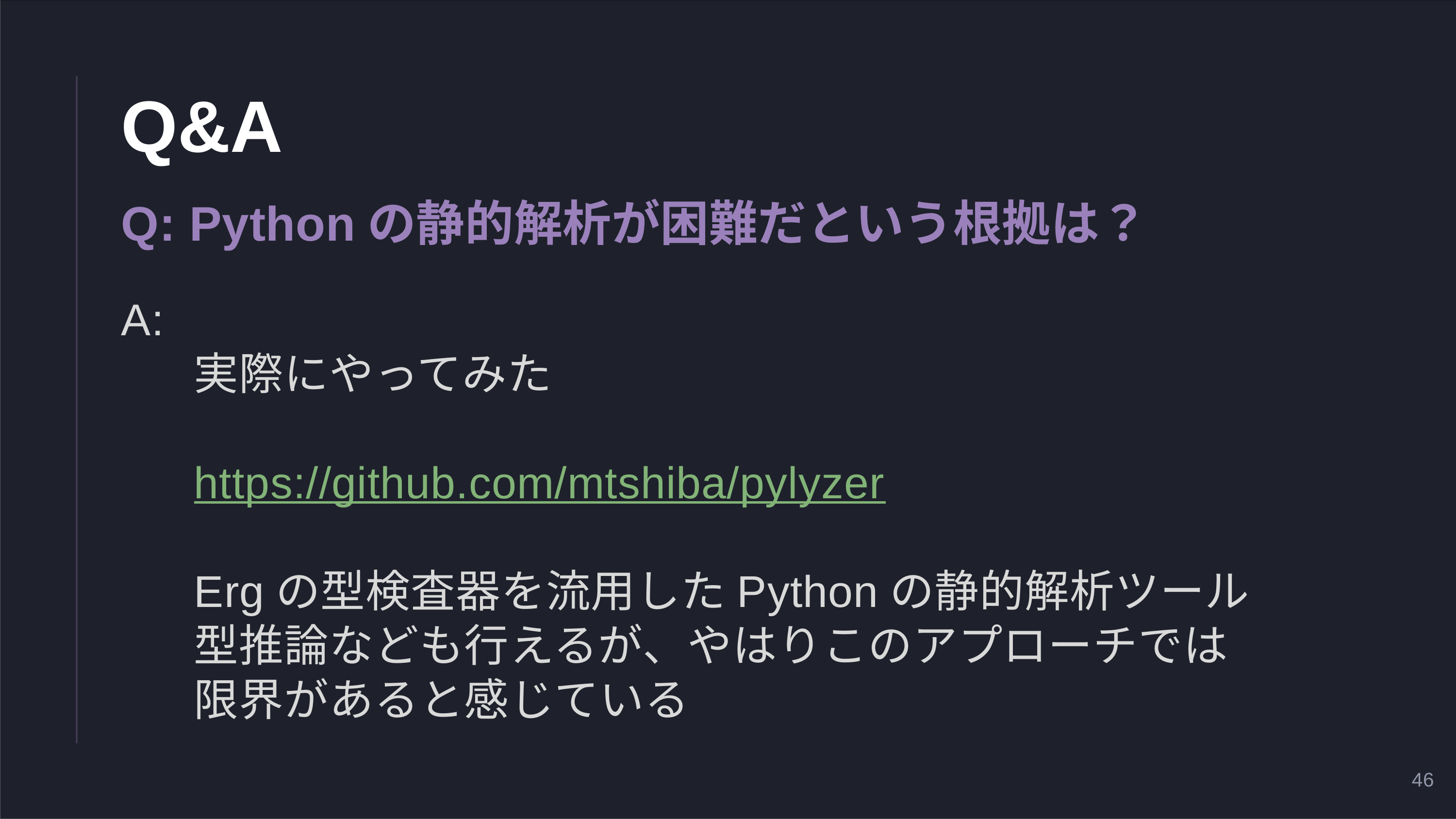

# Q&A
Q: Pythonの静的解析が困難だという根拠は？

A:
	実際にやってみた

	https://github.com/mtshiba/pylyzer

	Ergの型検査器を流用したPythonの静的解析ツール
	型推論なども行えるが、やはりこのアプローチでは
	限界があると感じている
46